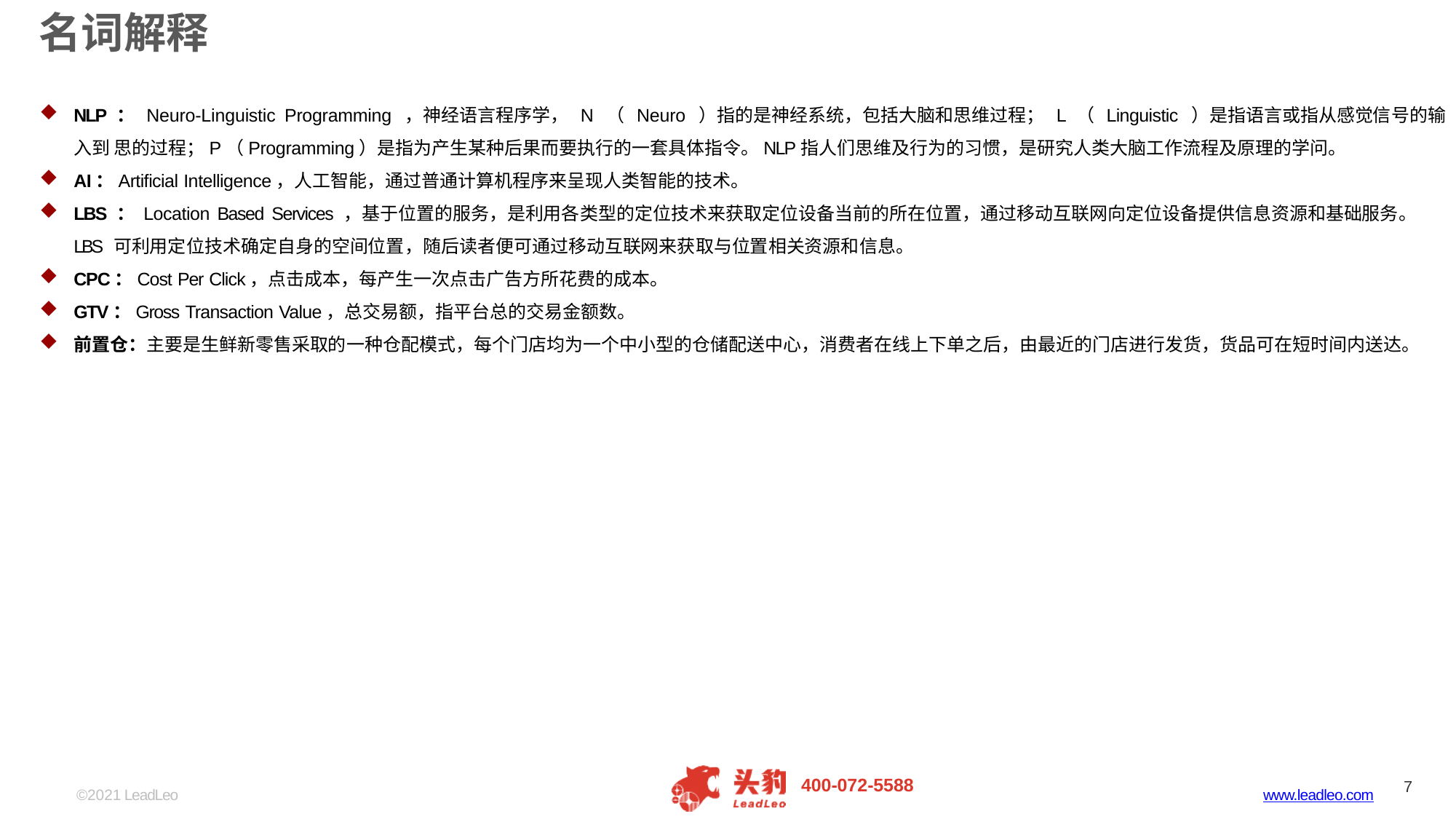

# 名词解释
NLP ： Neuro-Linguistic Programming ，神经语言程序学， N （ Neuro ）指的是神经系统，包括大脑和思维过程； L （ Linguistic ）是指语言或指从感觉信号的输入到 思的过程；P（Programming）是指为产生某种后果而要执行的一套具体指令。NLP指人们思维及行为的习惯，是研究人类大脑工作流程及原理的学问。
AI：Artificial Intelligence，人工智能，通过普通计算机程序来呈现人类智能的技术。
LBS ： Location Based Services ，基于位置的服务，是利用各类型的定位技术来获取定位设备当前的所在位置，通过移动互联网向定位设备提供信息资源和基础服务。LBS  可利用定位技术确定自身的空间位置，随后读者便可通过移动互联网来获取与位置相关资源和信息。
CPC：Cost Per Click，点击成本，每产生一次点击广告方所花费的成本。
GTV：Gross Transaction Value，总交易额，指平台总的交易金额数。
前置仓：主要是生鲜新零售采取的一种仓配模式，每个门店均为一个中小型的仓储配送中心，消费者在线上下单之后，由最近的门店进行发货，货品可在短时间内送达。
7
400-072-5588
www.leadleo.com
©2021 LeadLeo